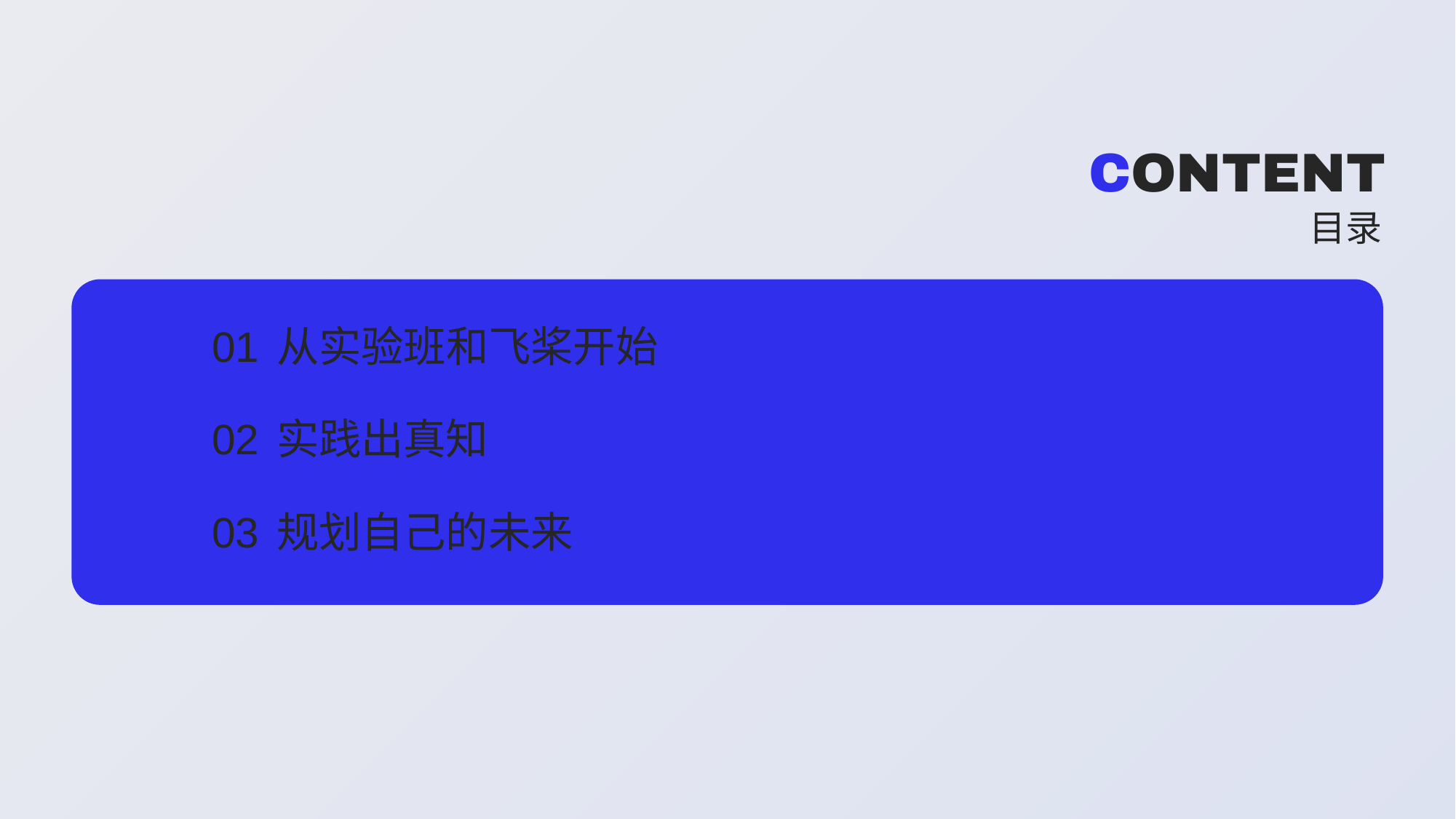

CONTENT
目录

01
从实验班和飞桨开始

02
实践出真知

03
规划自己的未来